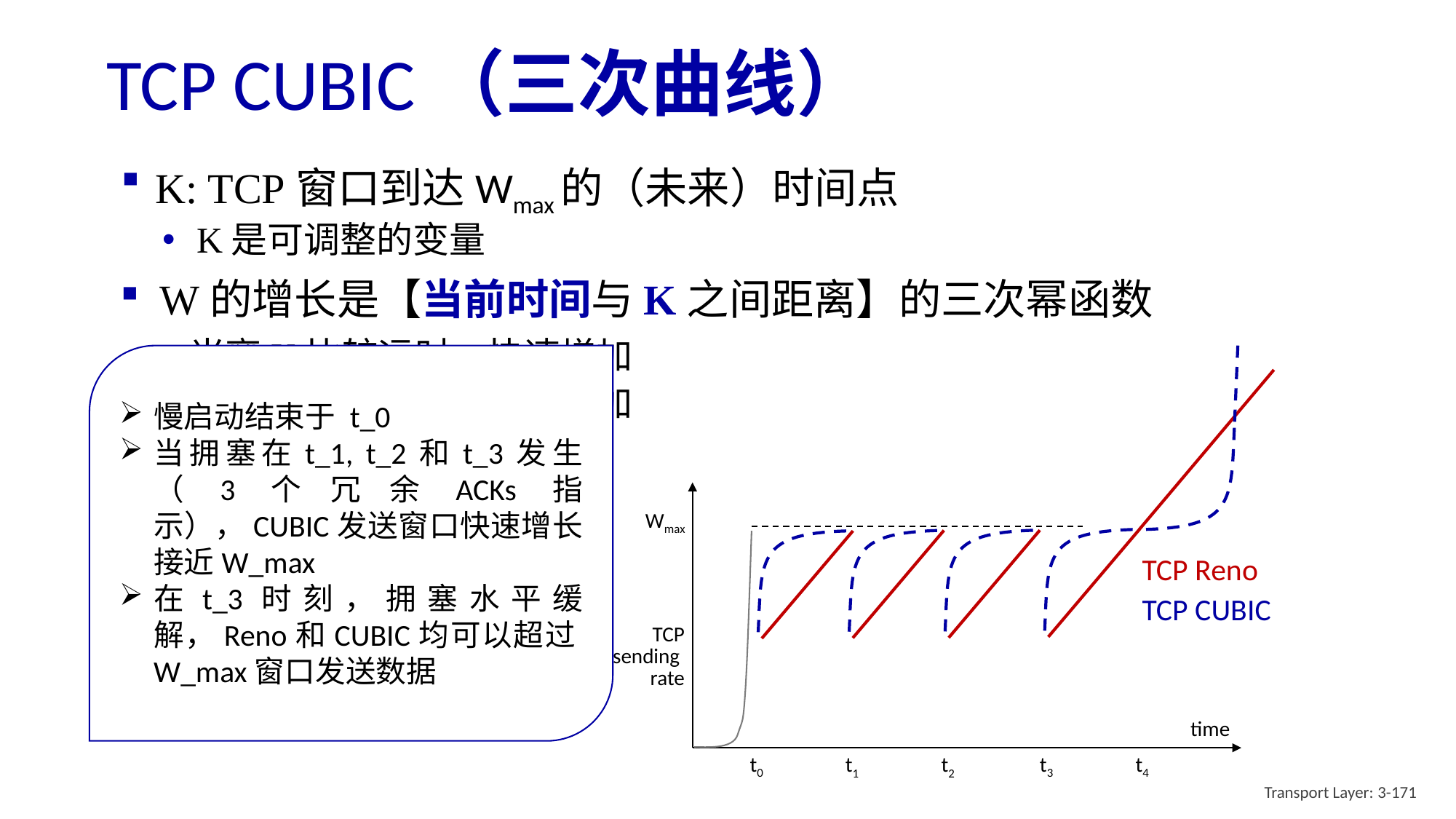

# TCP CUBIC（三次曲线）
K: TCP窗口到达Wmax的（未来）时间点
K是可调整的变量

W的增长是【当前时间与K之间距离】的三次幂函数

当离K比较远时，快速增加
当离K比较近时，谨慎增加
慢启动结束于 t_0
当拥塞在t_1, t_2和t_3发生（3个冗余ACKs指示），CUBIC发送窗口快速增长接近W_max
在t_3时刻，拥塞水平缓解，Reno和CUBIC均可以超过W_max窗口发送数据

Wmax

TCP Reno
TCP CUBIC

TCP
sending
rate

time
t0
t3
t4
t2
t1
TCP CUBIC default in Linux, most popular TCP for popular Web servers

Transport Layer: 3-171